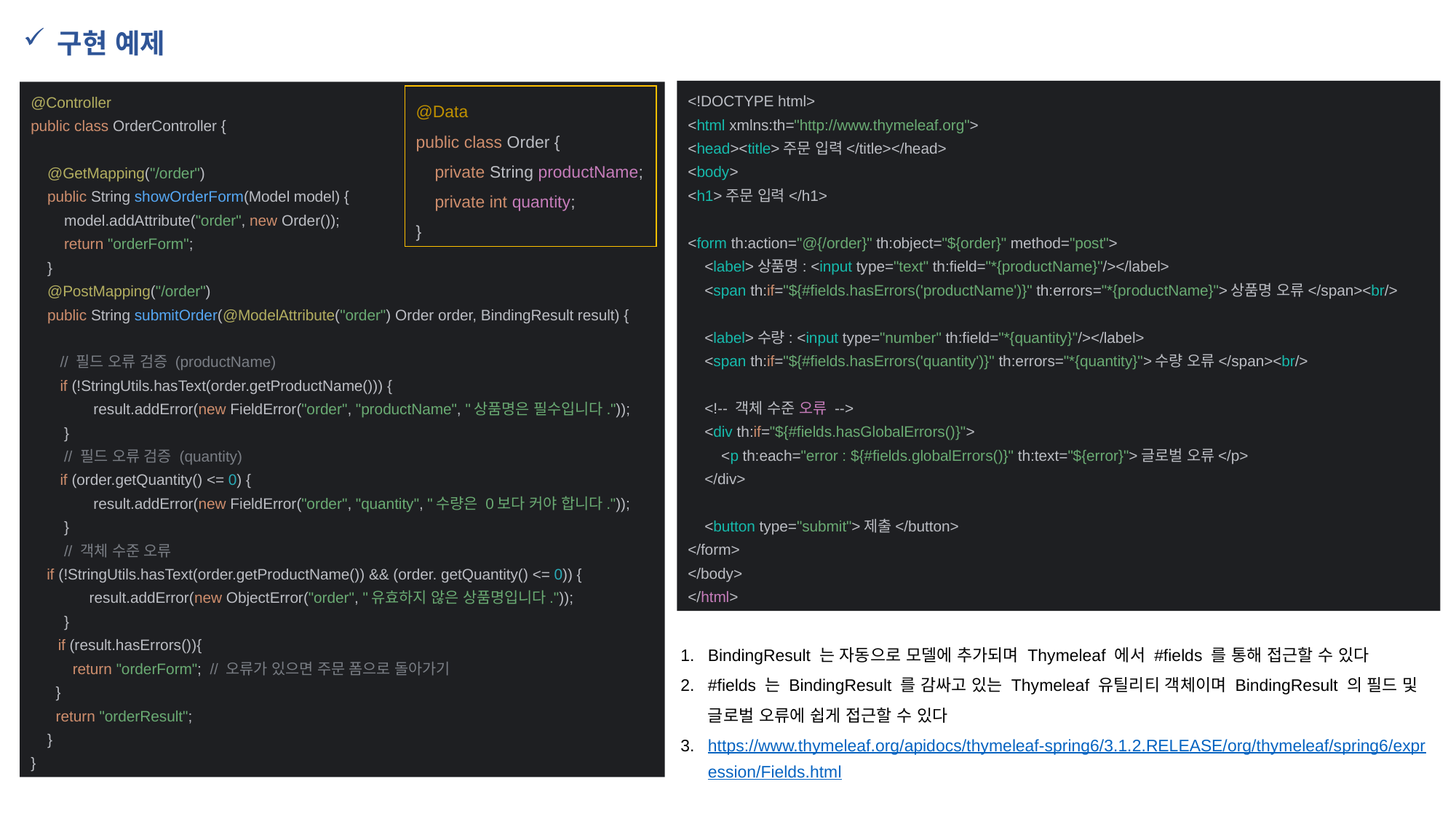

구현 예제
@Controller
public class OrderController {
    @GetMapping("/order")
    public String showOrderForm(Model model) {
        model.addAttribute("order", new Order());
        return "orderForm";
    }
    @PostMapping("/order")
    public String submitOrder(@ModelAttribute("order") Order order, BindingResult result) {
       // 필드 오류 검증 (productName)
       if (!StringUtils.hasText(order.getProductName())) {
               result.addError(new FieldError("order", "productName", "상품명은 필수입니다."));
        }
        // 필드 오류 검증 (quantity)
       if (order.getQuantity() <= 0) {
               result.addError(new FieldError("order", "quantity", "수량은 0보다 커야 합니다."));
        }
        // 객체 수준 오류
   if (!StringUtils.hasText(order.getProductName()) && (order. getQuantity() <= 0)) {
              result.addError(new ObjectError("order", "유효하지 않은 상품명입니다."));
        }
   if (result.hasErrors()){
          return "orderForm";  // 오류가 있으면 주문 폼으로 돌아가기
      }
      return "orderResult";
    }
}
<!DOCTYPE html>
<html xmlns:th="http://www.thymeleaf.org">
<head><title>주문 입력</title></head>
<body>
<h1>주문 입력</h1>
<form th:action="@{/order}" th:object="${order}" method="post">
    <label>상품명: <input type="text" th:field="*{productName}"/></label>
    <span th:if="${#fields.hasErrors('productName')}" th:errors="*{productName}">상품명 오류</span><br/>
    <label>수량: <input type="number" th:field="*{quantity}"/></label>
    <span th:if="${#fields.hasErrors('quantity')}" th:errors="*{quantity}">수량 오류</span><br/>
    <!-- 객체 수준 오류 -->
    <div th:if="${#fields.hasGlobalErrors()}">
        <p th:each="error : ${#fields.globalErrors()}" th:text="${error}">글로벌 오류</p>
    </div>
    <button type="submit">제출</button>
</form>
</body>
</html>
@Data
public class Order {
    private String productName;
    private int quantity;
}
BindingResult 는 자동으로 모델에 추가되며 Thymeleaf 에서 #fields 를 통해 접근할 수 있다
#fields 는 BindingResult 를 감싸고 있는 Thymeleaf 유틸리티 객체이며 BindingResult 의 필드 및 글로벌 오류에 쉽게 접근할 수 있다
https://www.thymeleaf.org/apidocs/thymeleaf-spring6/3.1.2.RELEASE/org/thymeleaf/spring6/expression/Fields.html